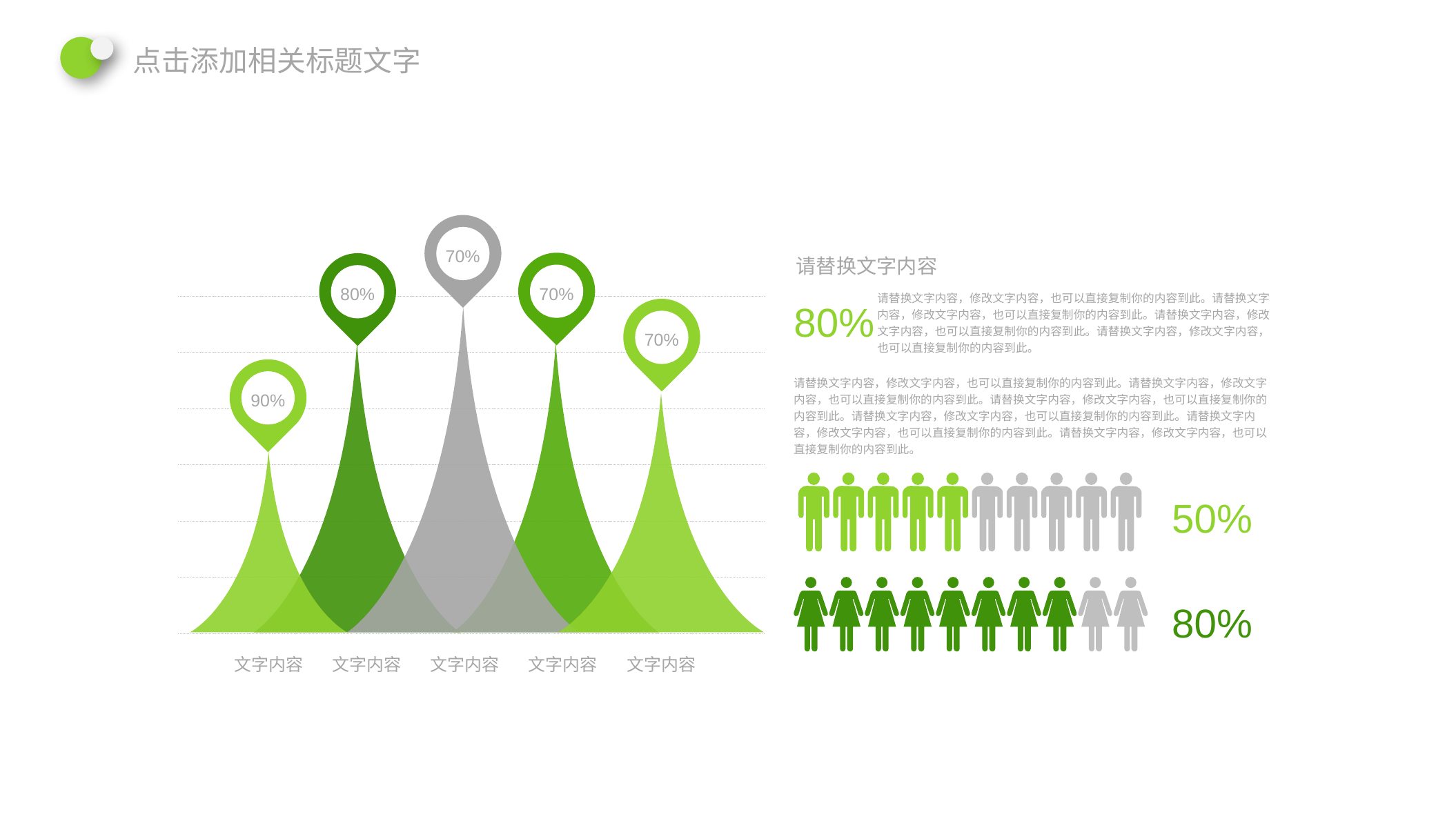

点击添加相关标题文字

70%
请替换文字内容

70%

80%
80%
请替换文字内容，修改文字内容，也可以直接复制你的内容到此。请替换文字内容，修改文字内容，也可以直接复制你的内容到此。请替换文字内容，修改文字内容，也可以直接复制你的内容到此。请替换文字内容，修改文字内容，也可以直接复制你的内容到此。

70%

90%
请替换文字内容，修改文字内容，也可以直接复制你的内容到此。请替换文字内容，修改文字内容，也可以直接复制你的内容到此。请替换文字内容，修改文字内容，也可以直接复制你的内容到此。请替换文字内容，修改文字内容，也可以直接复制你的内容到此。请替换文字内容，修改文字内容，也可以直接复制你的内容到此。请替换文字内容，修改文字内容，也可以直接复制你的内容到此。

50%

80%
文字内容
文字内容
文字内容
文字内容
文字内容